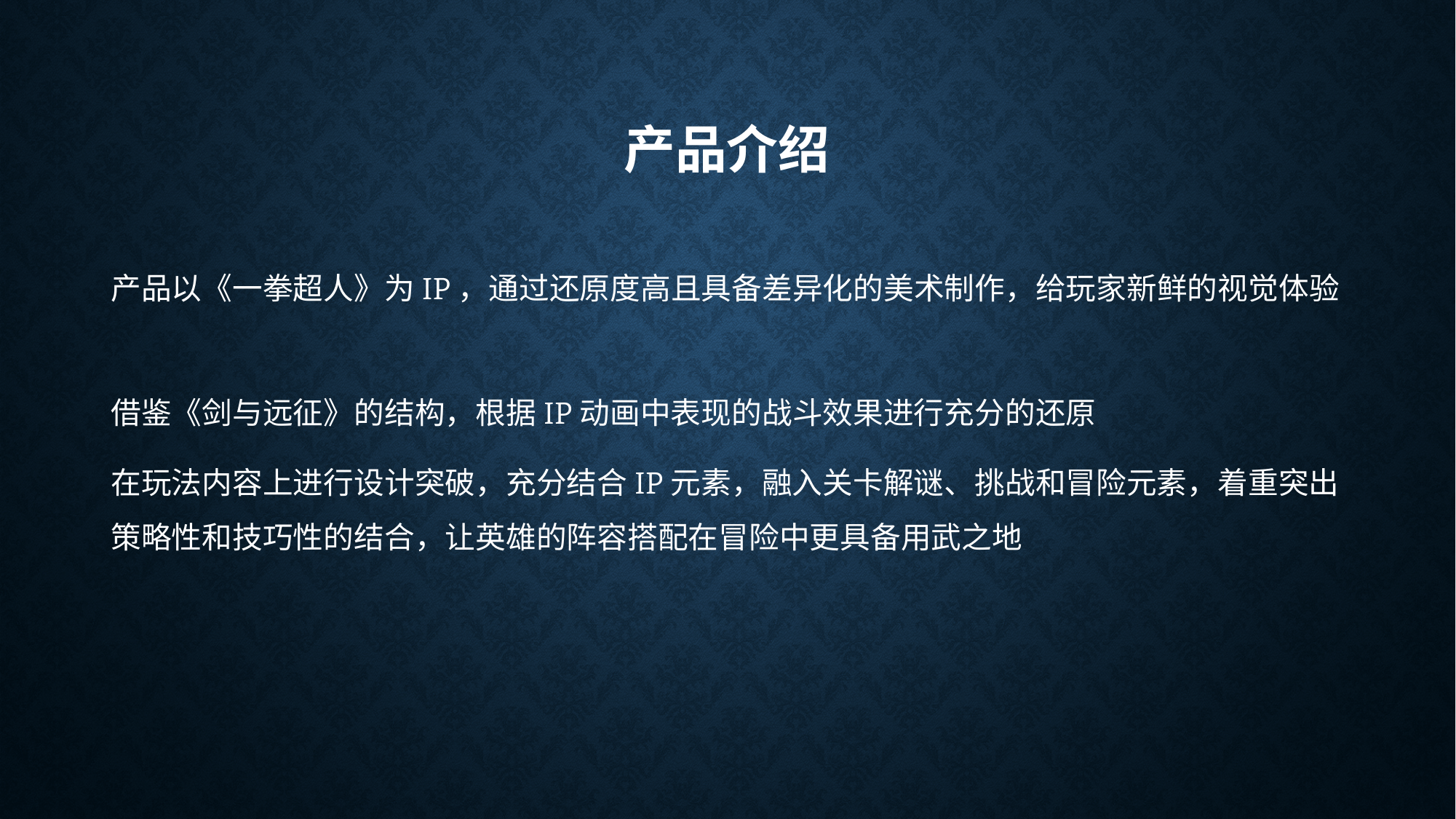

# 产品介绍
产品以《一拳超人》为IP，通过还原度高且具备差异化的美术制作，给玩家新鲜的视觉体验
借鉴《剑与远征》的结构，根据IP动画中表现的战斗效果进行充分的还原
在玩法内容上进行设计突破，充分结合IP元素，融入关卡解谜、挑战和冒险元素，着重突出策略性和技巧性的结合，让英雄的阵容搭配在冒险中更具备用武之地